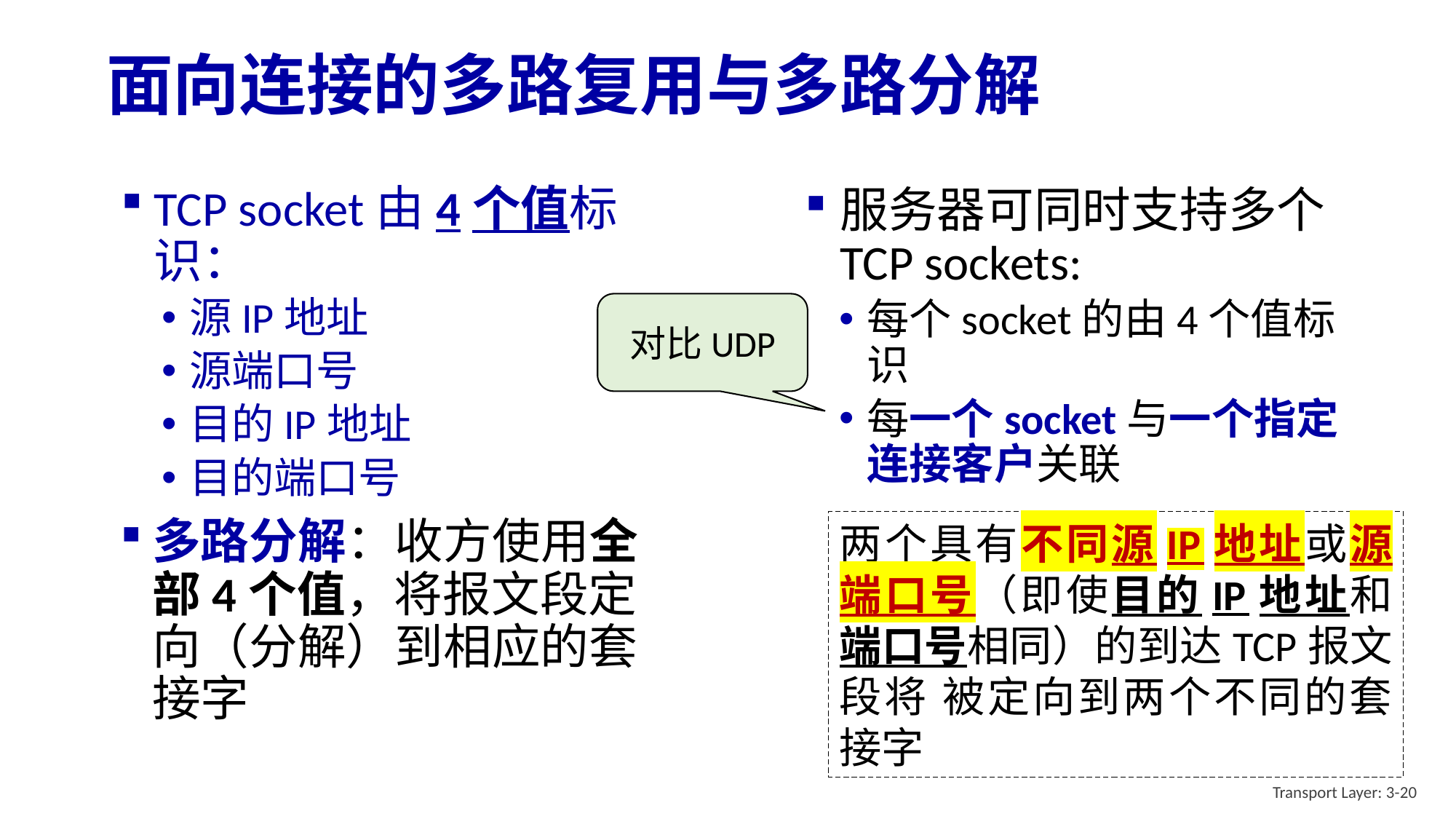

# 面向连接的多路复用与多路分解
TCP socket由4个值标识：
源IP地址
源端口号
目的IP地址
目的端口号
服务器可同时支持多个TCP sockets:
每个socket的由4个值标识
每一个socket与一个指定连接客户关联
对比UDP
多路分解：收方使用全部4个值，将报文段定向（分解）到相应的套接字
两个具有不同源IP地址或源端口号（即使目的IP地址和端口号相同）的到达TCP报文段将 被定向到两个不同的套接字
Transport Layer: 3-20